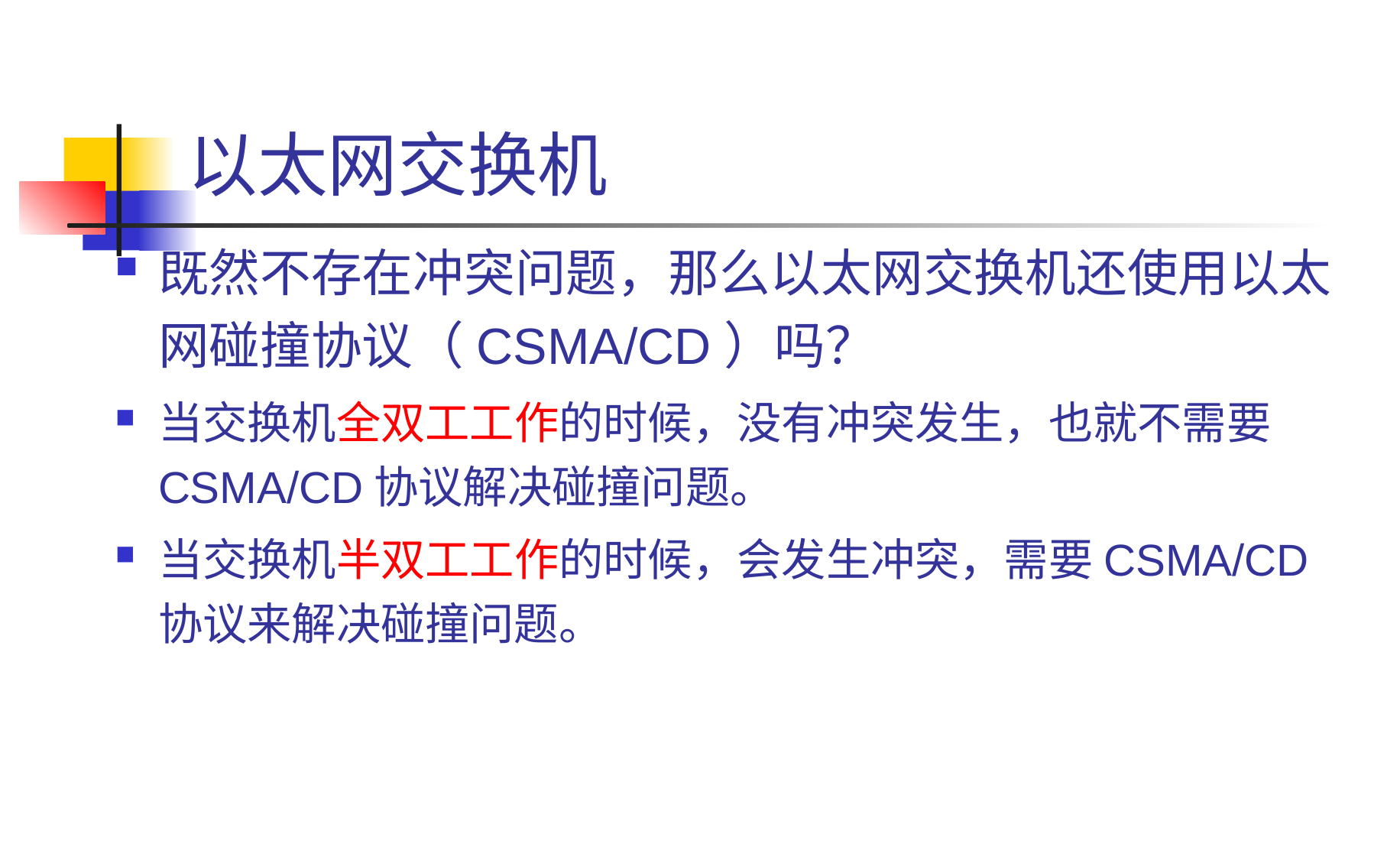

# 以太网交换机
既然不存在冲突问题，那么以太网交换机还使用以太网碰撞协议（CSMA/CD）吗？
当交换机全双工工作的时候，没有冲突发生，也就不需要CSMA/CD协议解决碰撞问题。
当交换机半双工工作的时候，会发生冲突，需要CSMA/CD协议来解决碰撞问题。